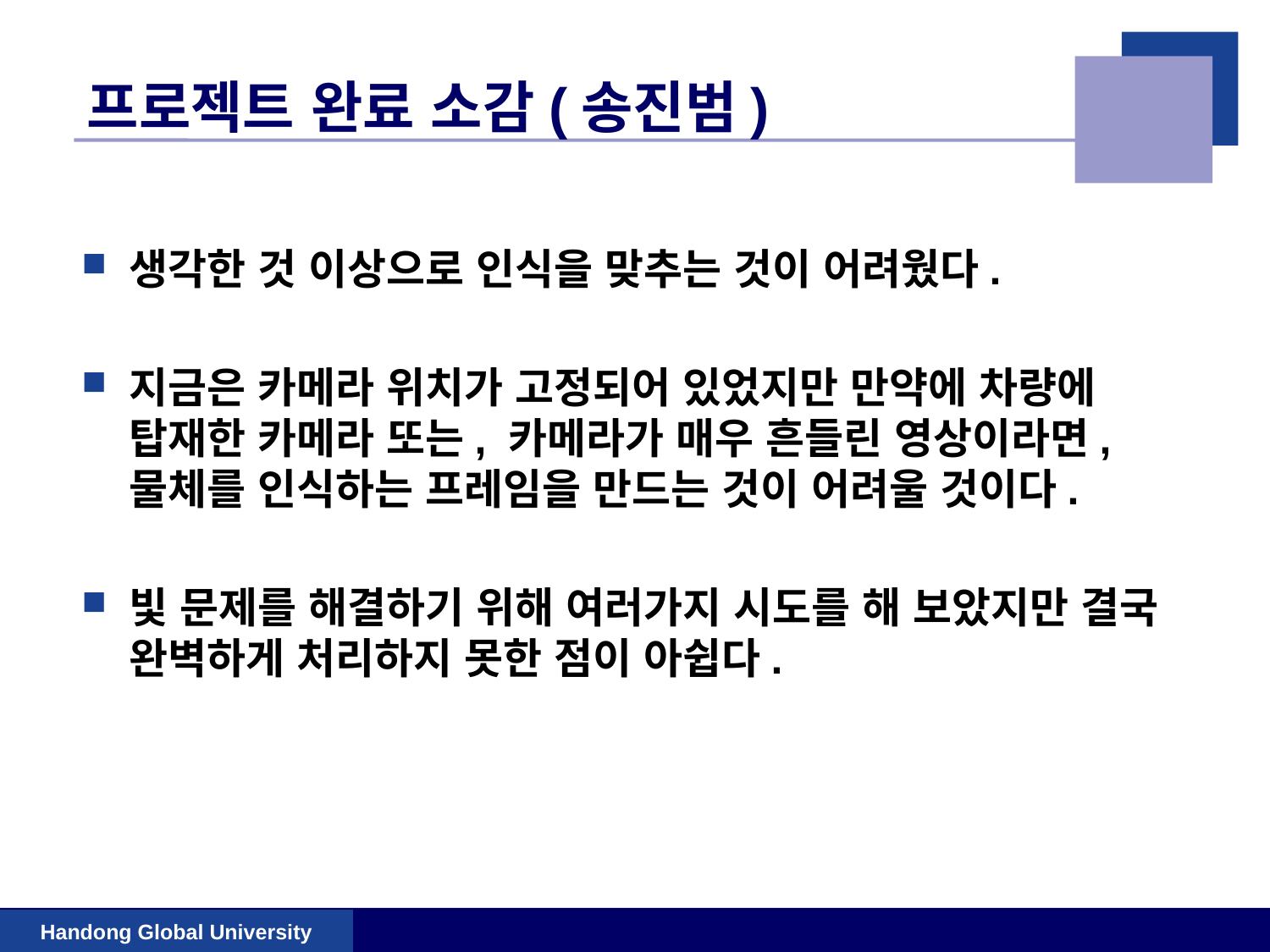

# 프로젝트 완료 소감(송진범)
생각한 것 이상으로 인식을 맞추는 것이 어려웠다.

지금은 카메라 위치가 고정되어 있었지만 만약에 차량에 탑재한 카메라 또는, 카메라가 매우 흔들린 영상이라면, 물체를 인식하는 프레임을 만드는 것이 어려울 것이다.

빛 문제를 해결하기 위해 여러가지 시도를 해 보았지만 결국 완벽하게 처리하지 못한 점이 아쉽다.